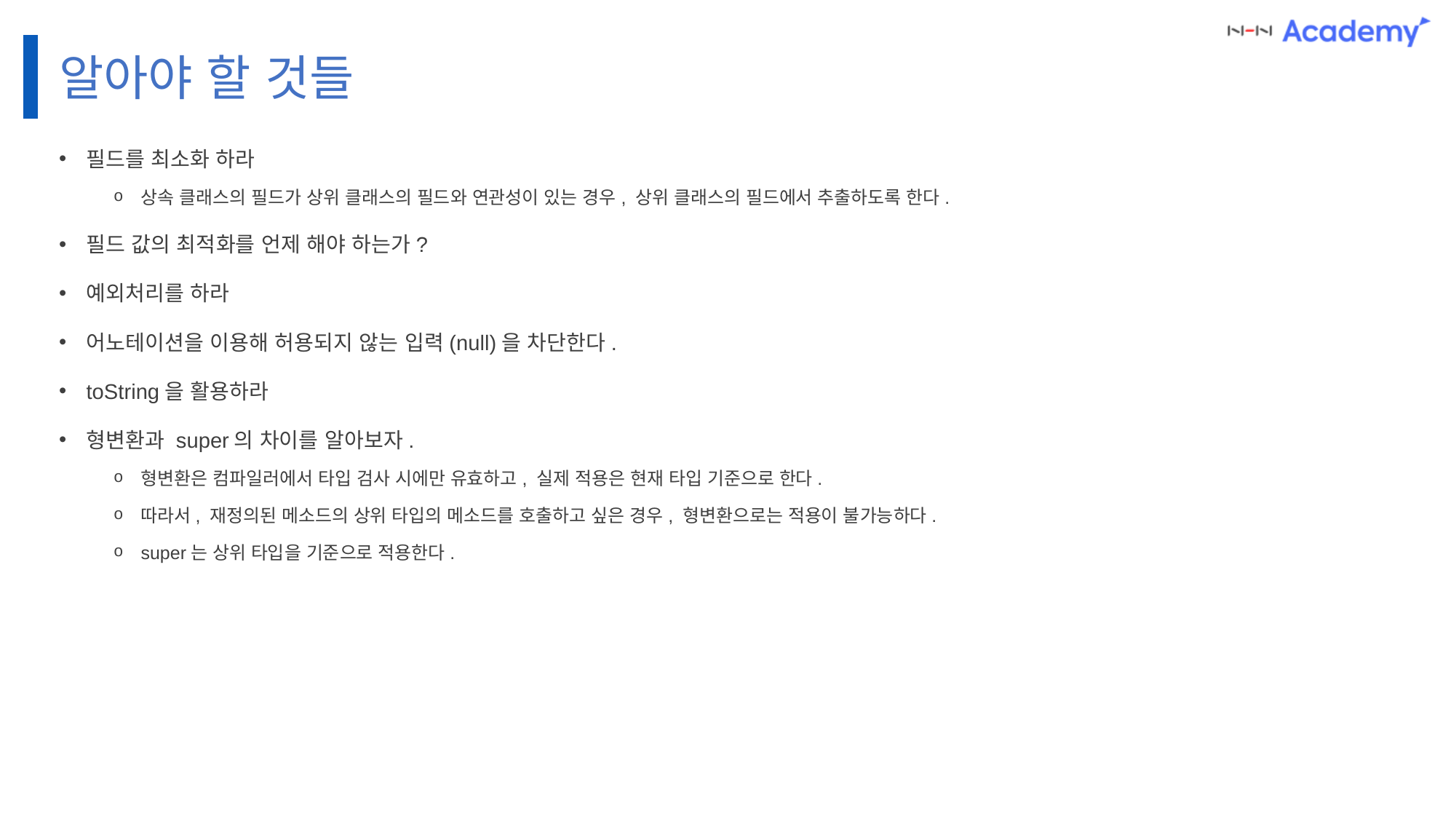

알아야 할 것들
필드를 최소화 하라
상속 클래스의 필드가 상위 클래스의 필드와 연관성이 있는 경우, 상위 클래스의 필드에서 추출하도록 한다.
필드 값의 최적화를 언제 해야 하는가?
예외처리를 하라
어노테이션을 이용해 허용되지 않는 입력(null)을 차단한다.
toString을 활용하라
형변환과 super의 차이를 알아보자.
형변환은 컴파일러에서 타입 검사 시에만 유효하고, 실제 적용은 현재 타입 기준으로 한다.
따라서, 재정의된 메소드의 상위 타입의 메소드를 호출하고 싶은 경우, 형변환으로는 적용이 불가능하다.
super는 상위 타입을 기준으로 적용한다.